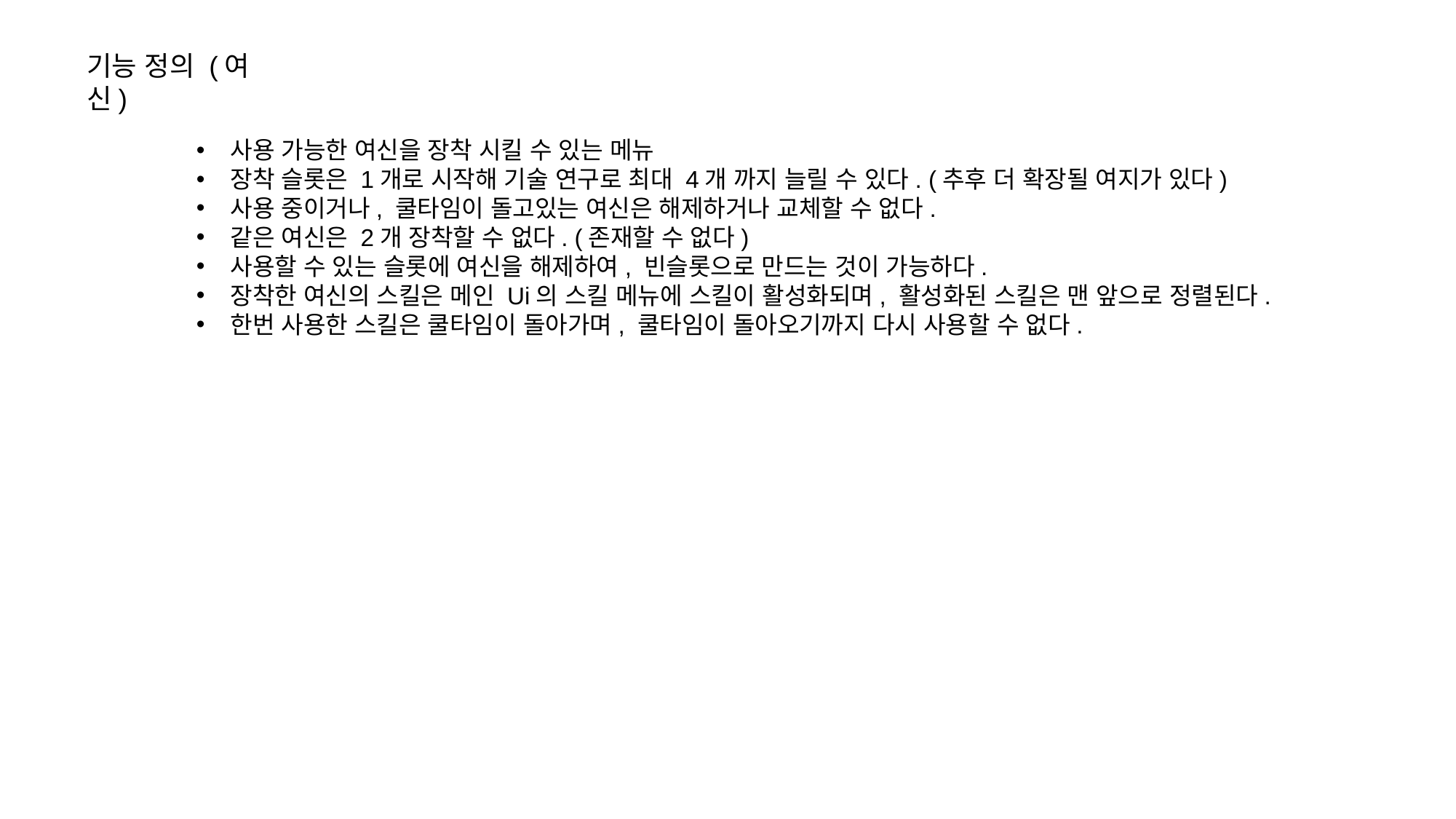

기능 정의 (여신)
사용 가능한 여신을 장착 시킬 수 있는 메뉴
장착 슬롯은 1개로 시작해 기술 연구로 최대 4개 까지 늘릴 수 있다. (추후 더 확장될 여지가 있다)
사용 중이거나, 쿨타임이 돌고있는 여신은 해제하거나 교체할 수 없다.
같은 여신은 2개 장착할 수 없다. (존재할 수 없다)
사용할 수 있는 슬롯에 여신을 해제하여, 빈슬롯으로 만드는 것이 가능하다.
장착한 여신의 스킬은 메인 Ui의 스킬 메뉴에 스킬이 활성화되며, 활성화된 스킬은 맨 앞으로 정렬된다.
한번 사용한 스킬은 쿨타임이 돌아가며, 쿨타임이 돌아오기까지 다시 사용할 수 없다.